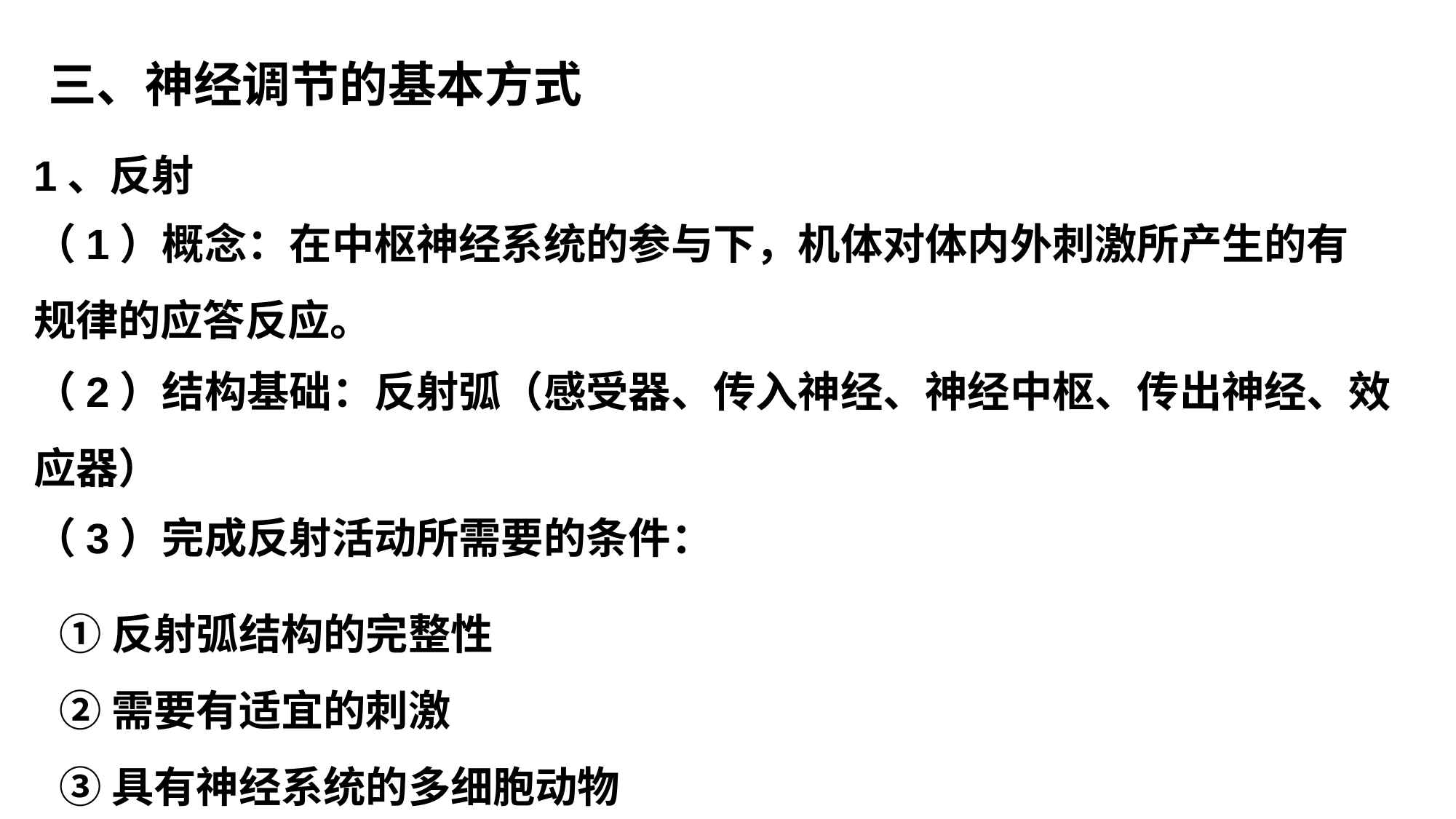

三、神经调节的基本方式
1、反射

（1）概念：在中枢神经系统的参与下，机体对体内外刺激所产生的有规律的应答反应。
（2）结构基础：反射弧（感受器、传入神经、神经中枢、传出神经、效应器）
（3）完成反射活动所需要的条件：

①反射弧结构的完整性
②需要有适宜的刺激
③具有神经系统的多细胞动物